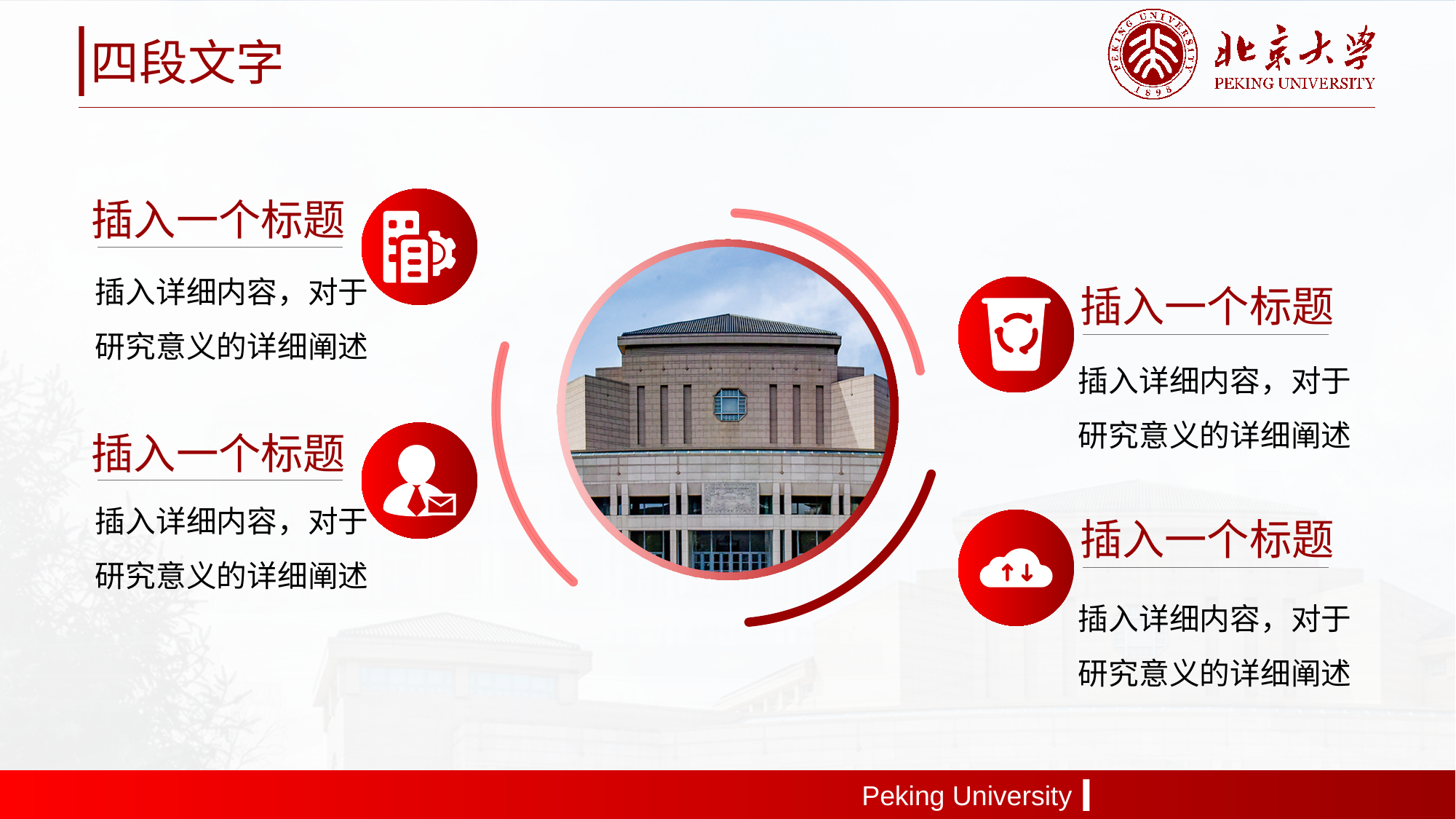

四段文字

插入一个标题

插入详细内容，对于研究意义的详细阐述
插入一个标题

插入详细内容，对于研究意义的详细阐述
插入一个标题

插入详细内容，对于研究意义的详细阐述
插入一个标题

插入详细内容，对于研究意义的详细阐述